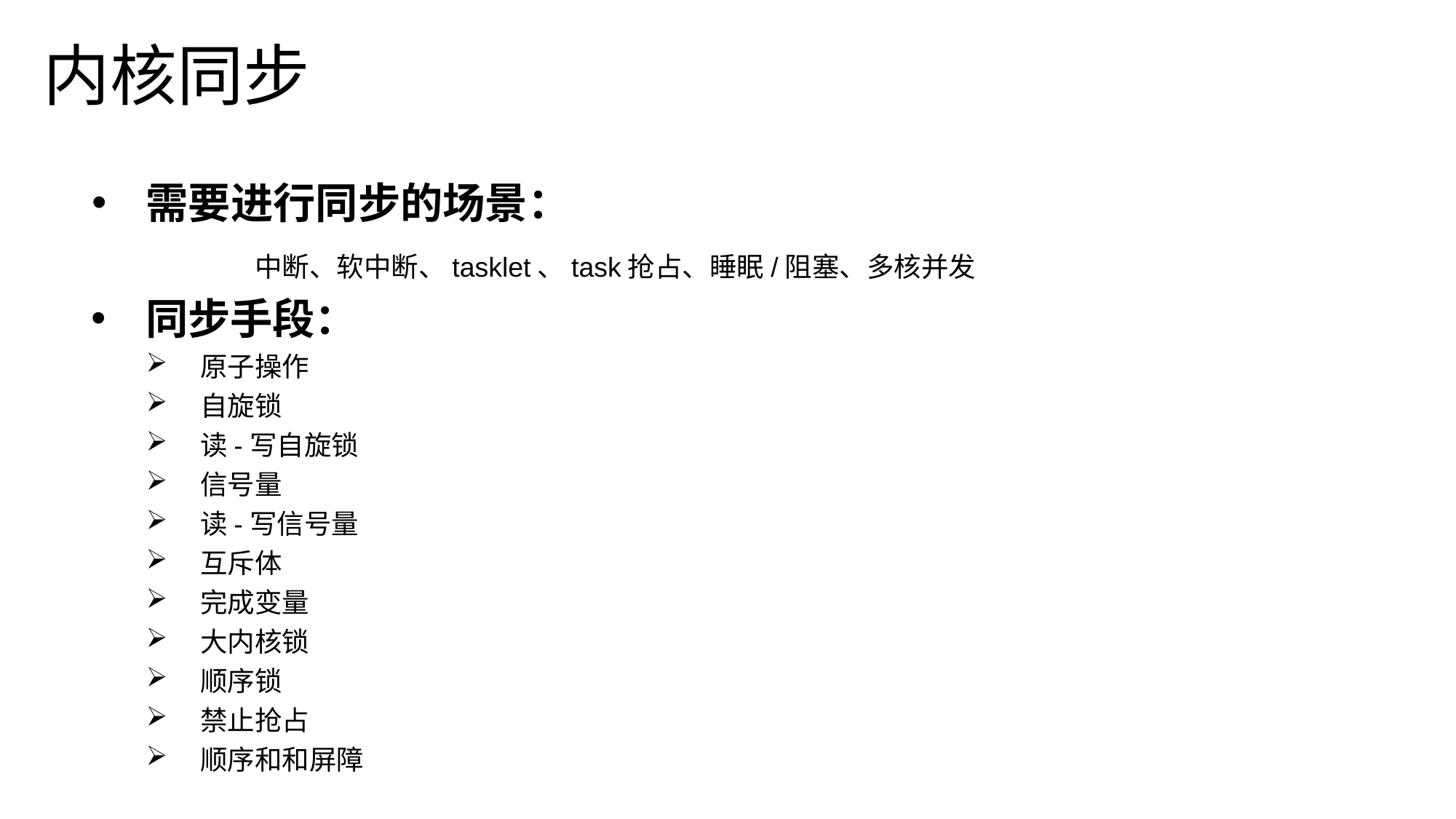

内核同步
需要进行同步的场景：
	中断、软中断、tasklet、task抢占、睡眠/阻塞、多核并发
同步手段：
原子操作
自旋锁
读-写自旋锁
信号量
读-写信号量
互斥体
完成变量
大内核锁
顺序锁
禁止抢占
顺序和和屏障